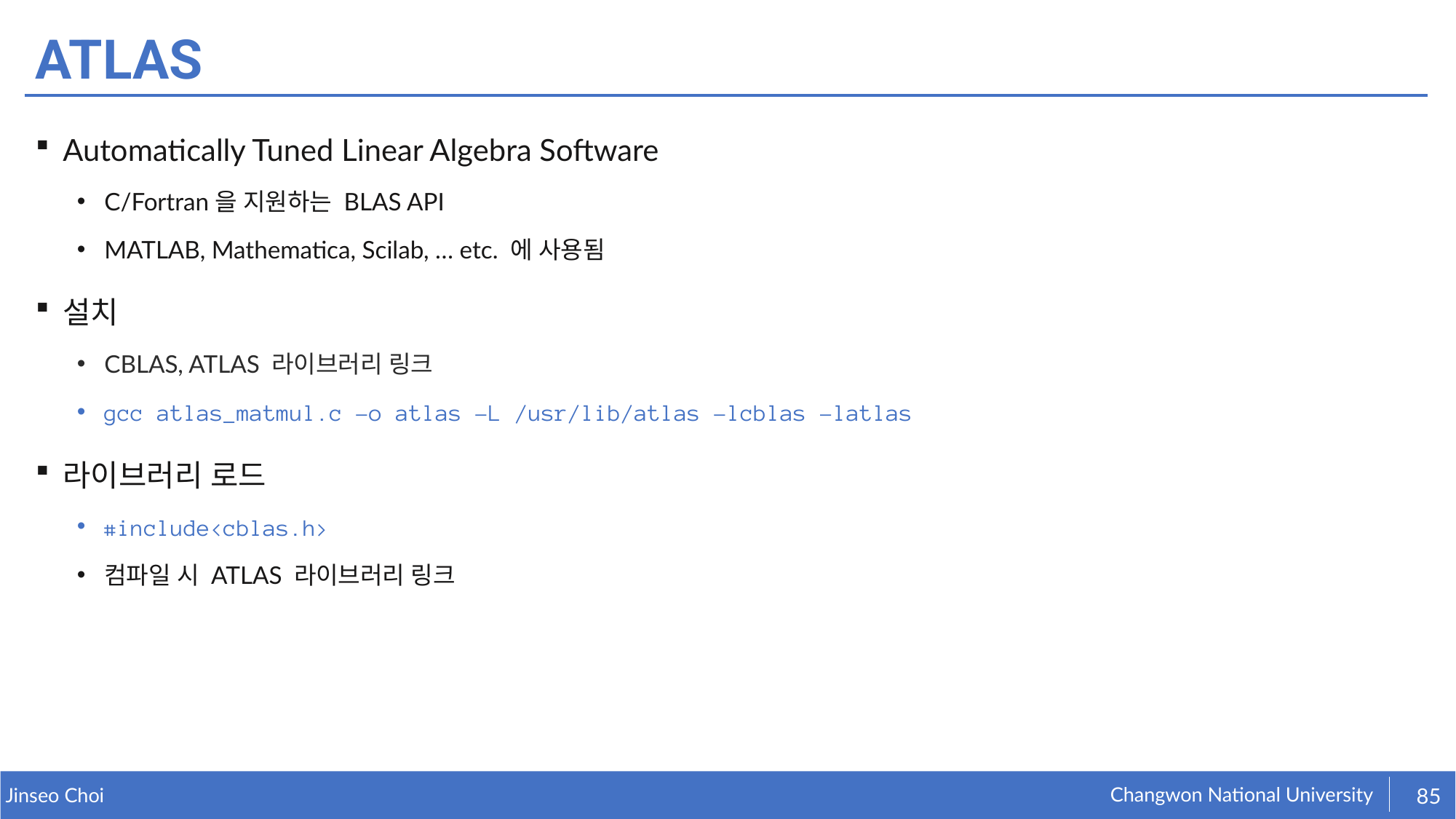

# ATLAS
Automatically Tuned Linear Algebra Software
C/Fortran을 지원하는 BLAS API
MATLAB, Mathematica, Scilab, … etc. 에 사용됨
설치
CBLAS, ATLAS 라이브러리 링크
gcc atlas_matmul.c –o atlas –L /usr/lib/atlas –lcblas –latlas
라이브러리 로드
#include<cblas.h>
컴파일 시 ATLAS 라이브러리 링크

85